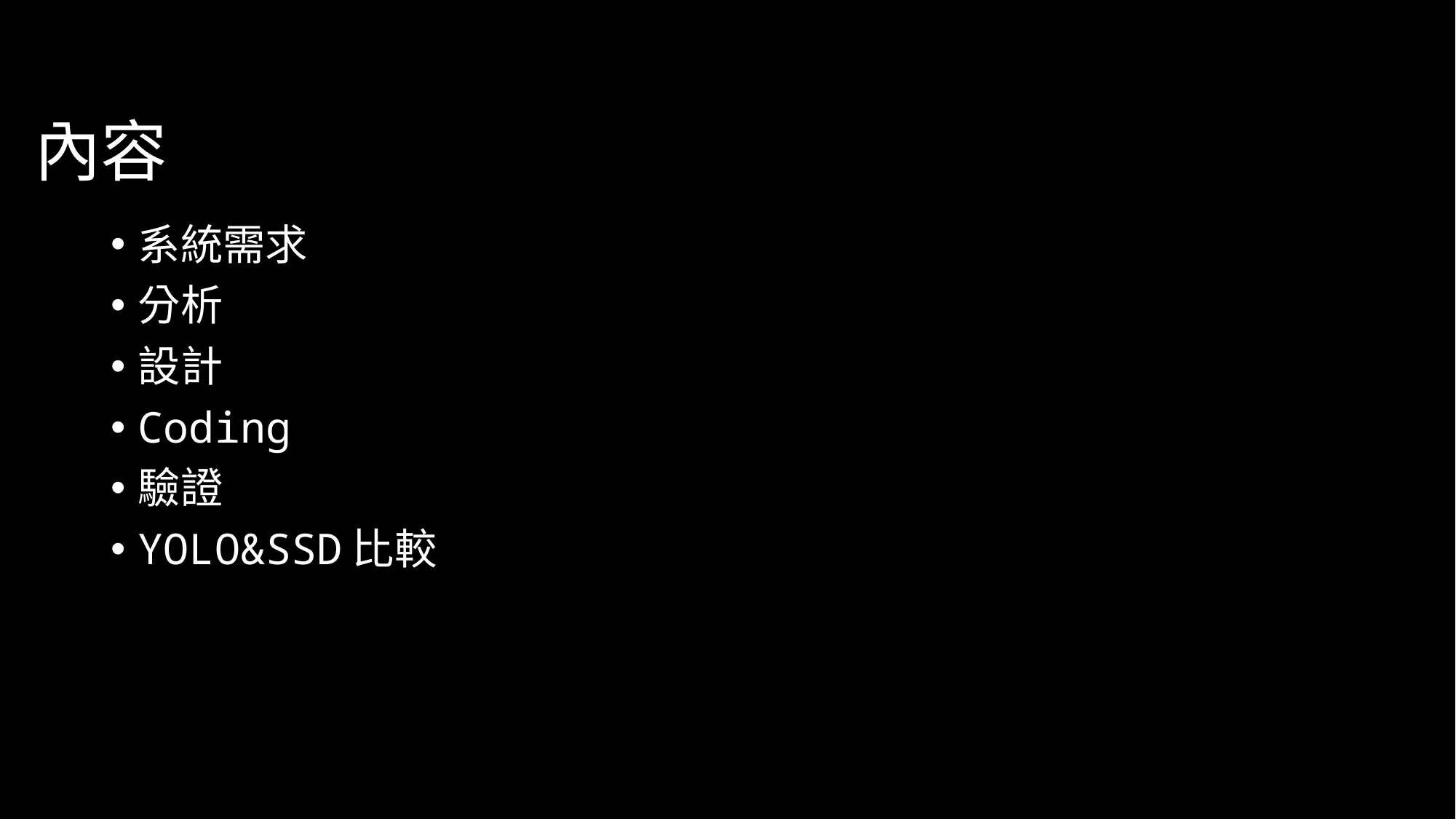

# 內容
系統需求
分析
設計
Coding
驗證
YOLO&SSD比較